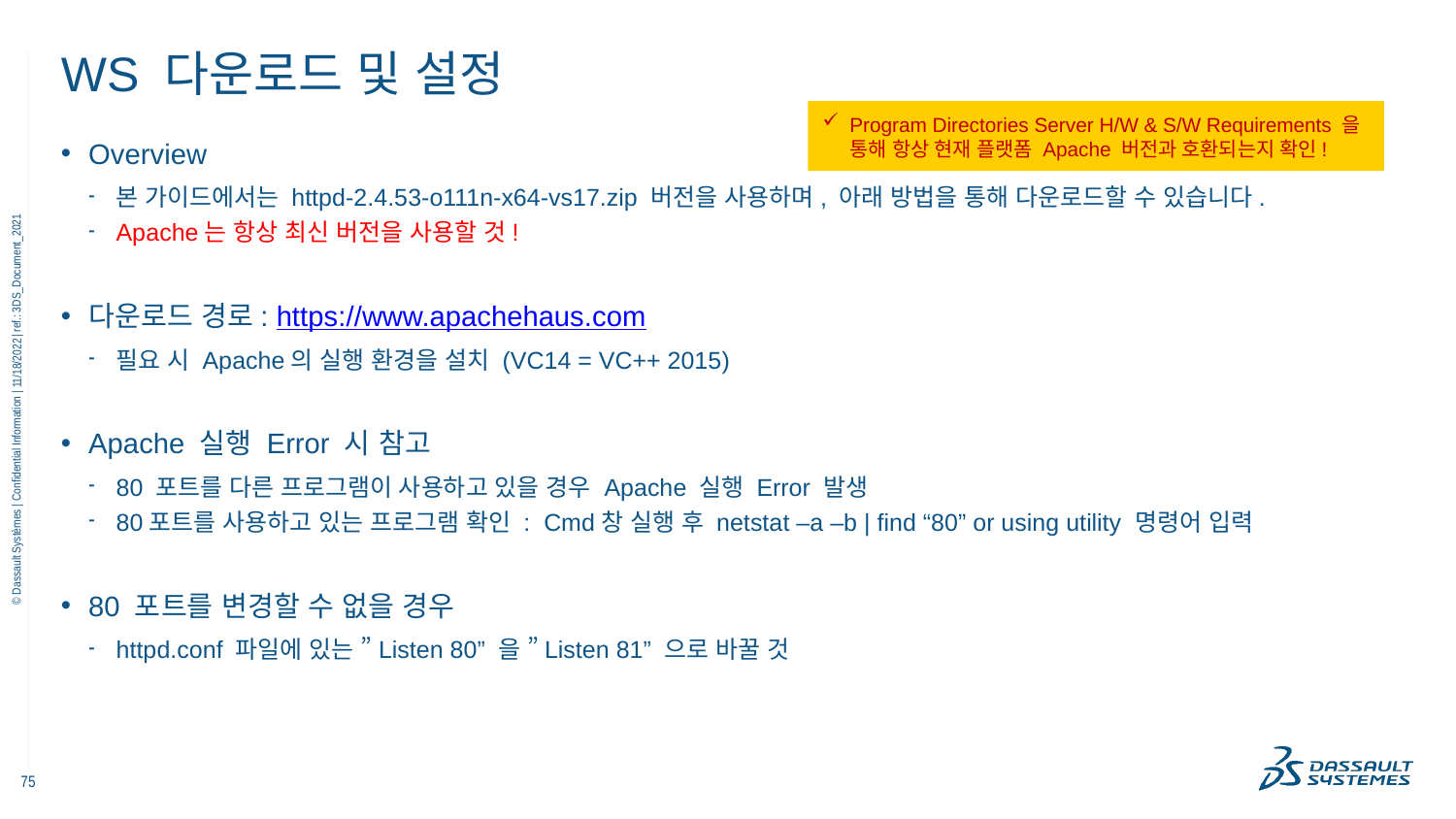

# WS 다운로드 및 설정
Program Directories Server H/W & S/W Requirements 을 통해 항상 현재 플랫폼 Apache 버전과 호환되는지 확인!
Overview
본 가이드에서는 httpd-2.4.53-o111n-x64-vs17.zip 버전을 사용하며, 아래 방법을 통해 다운로드할 수 있습니다.
Apache는 항상 최신 버전을 사용할 것!

다운로드 경로: https://www.apachehaus.com
필요 시 Apache의 실행 환경을 설치 (VC14 = VC++ 2015)

Apache 실행 Error 시 참고
80 포트를 다른 프로그램이 사용하고 있을 경우 Apache 실행 Error 발생
80포트를 사용하고 있는 프로그램 확인 :  Cmd창 실행 후 netstat –a –b | find “80” or using utility 명령어 입력

80 포트를 변경할 수 없을 경우
httpd.conf 파일에 있는 ”Listen 80” 을 ”Listen 81” 으로 바꿀 것
11/18/2022